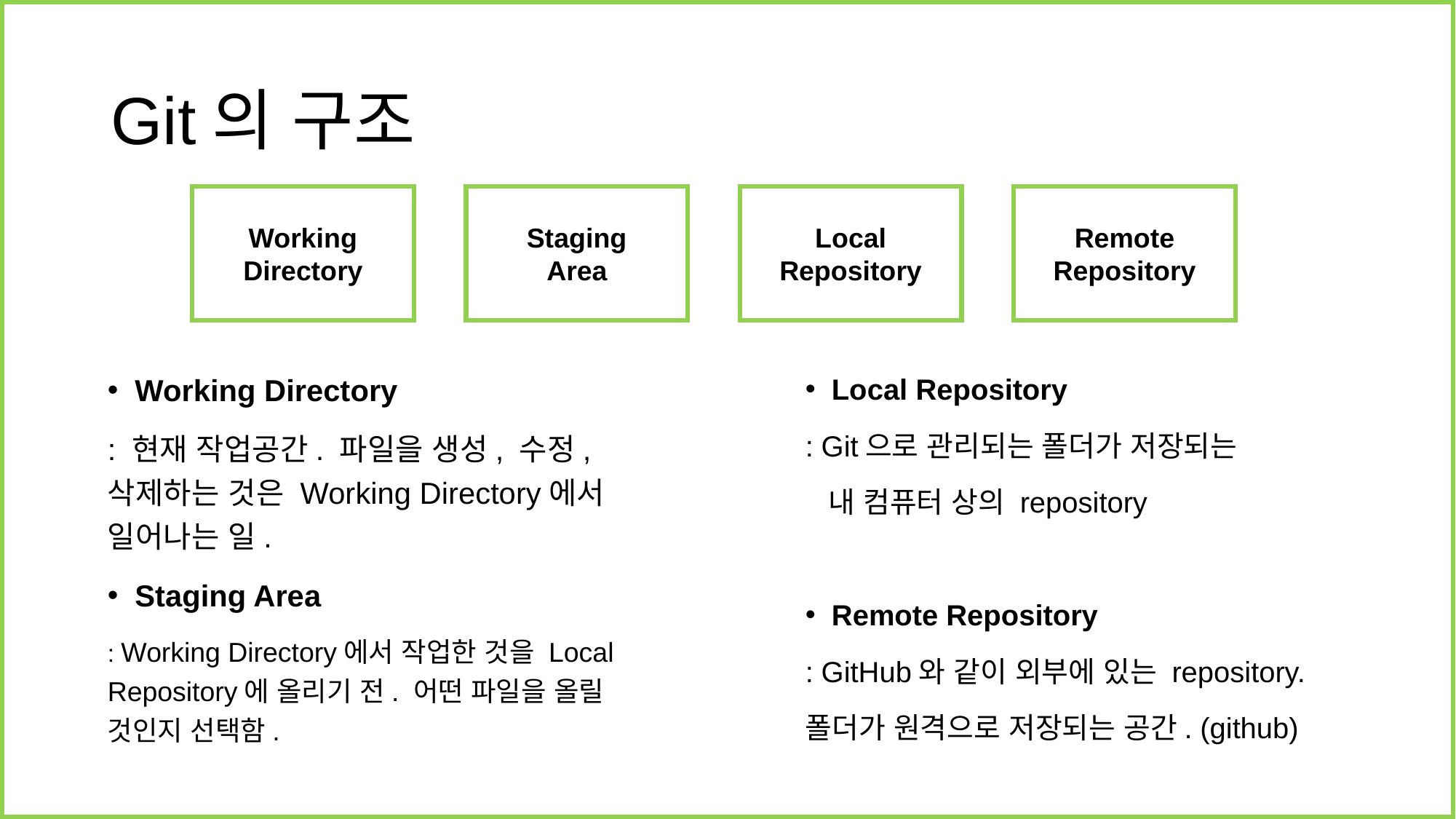

# Git의 구조
Working
Directory
Remote
Repository
Staging
Area
Local
Repository
Working Directory
: 현재 작업공간. 파일을 생성, 수정, 삭제하는 것은 Working Directory에서 일어나는 일.
Staging Area
: Working Directory에서 작업한 것을 Local Repository에 올리기 전. 어떤 파일을 올릴 것인지 선택함.
Local Repository
: Git으로 관리되는 폴더가 저장되는
  내 컴퓨터 상의 repository

Remote Repository
: GitHub와 같이 외부에 있는 repository.
폴더가 원격으로 저장되는 공간. (github)